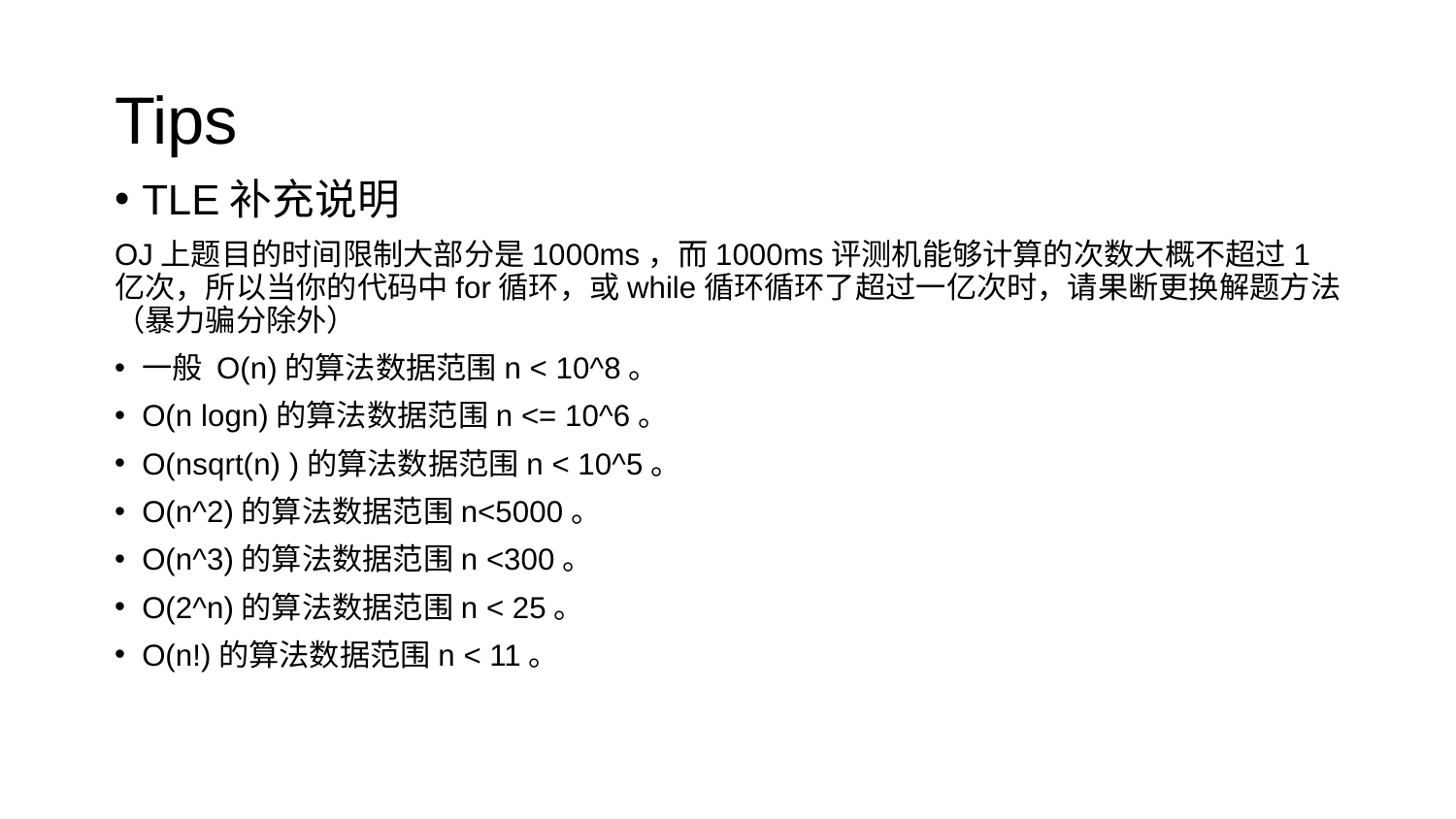

# Tips
TLE补充说明
OJ上题目的时间限制大部分是1000ms，而1000ms评测机能够计算的次数大概不超过1亿次，所以当你的代码中for循环，或while循环循环了超过一亿次时，请果断更换解题方法（暴力骗分除外）
一般 O(n)的算法数据范围n < 10^8。
O(n logn)的算法数据范围n <= 10^6。
O(nsqrt(n) )的算法数据范围n < 10^5。
O(n^2)的算法数据范围n<5000。
O(n^3)的算法数据范围n <300。
O(2^n)的算法数据范围n < 25。
O(n!)的算法数据范围n < 11。